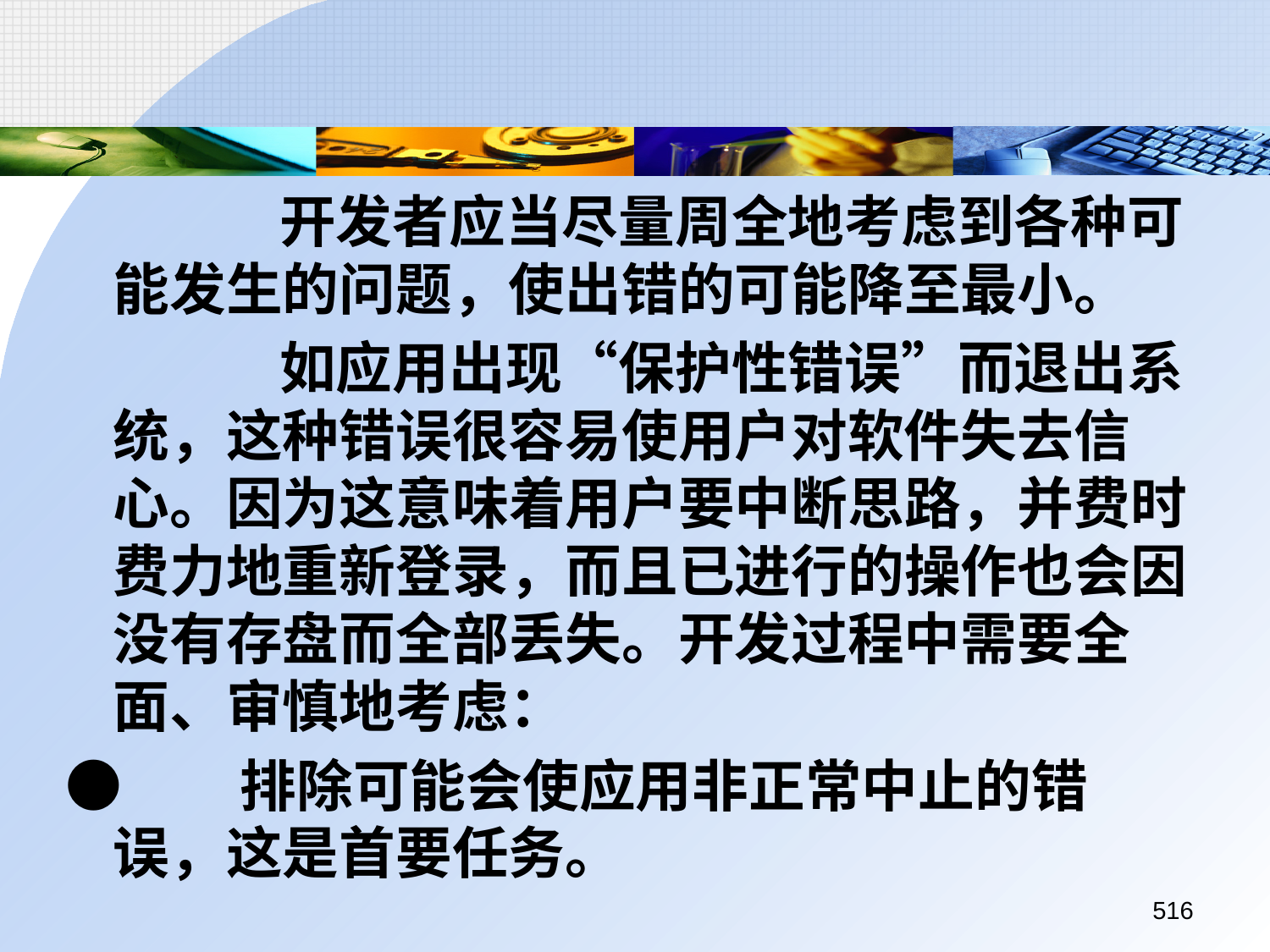

开发者应当尽量周全地考虑到各种可能发生的问题，使出错的可能降至最小。
		  如应用出现“保护性错误”而退出系统，这种错误很容易使用户对软件失去信心。因为这意味着用户要中断思路，并费时费力地重新登录，而且已进行的操作也会因没有存盘而全部丢失。开发过程中需要全面、审慎地考虑：
●	排除可能会使应用非正常中止的错误，这是首要任务。
516